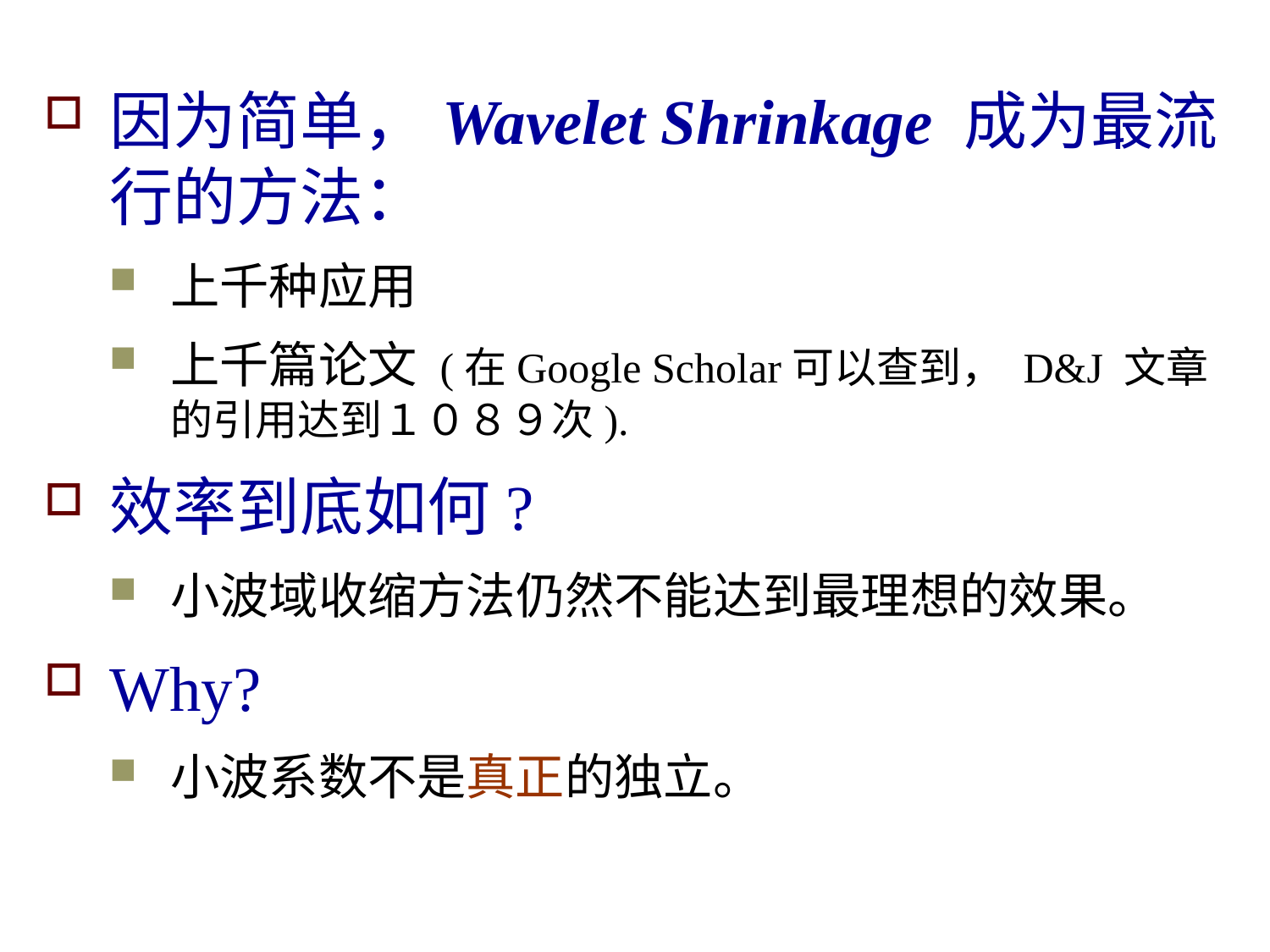

因为简单，Wavelet Shrinkage 成为最流行的方法：
上千种应用
上千篇论文 (在Google Scholar可以查到， D&J 文章的引用达到１０８９次).
效率到底如何?
小波域收缩方法仍然不能达到最理想的效果。
Why?
小波系数不是真正的独立。